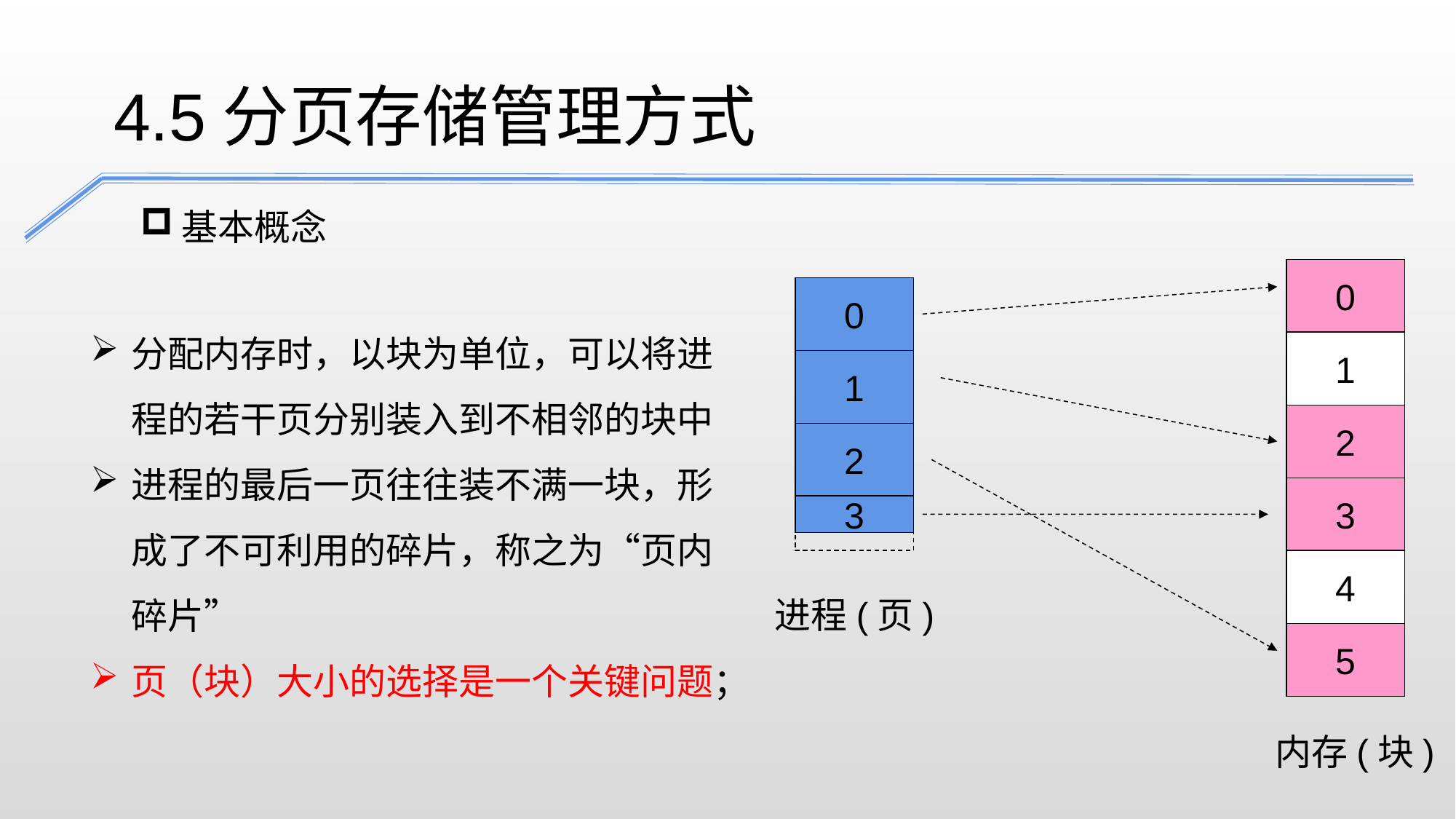

4.5分页存储管理方式
基本概念
0
1
2
3
4
5
内存(块)
0
1
2
3
进程(页)

分配内存时，以块为单位，可以将进程的若干页分别装入到不相邻的块中
进程的最后一页往往装不满一块，形成了不可利用的碎片，称之为“页内碎片”
页（块）大小的选择是一个关键问题；